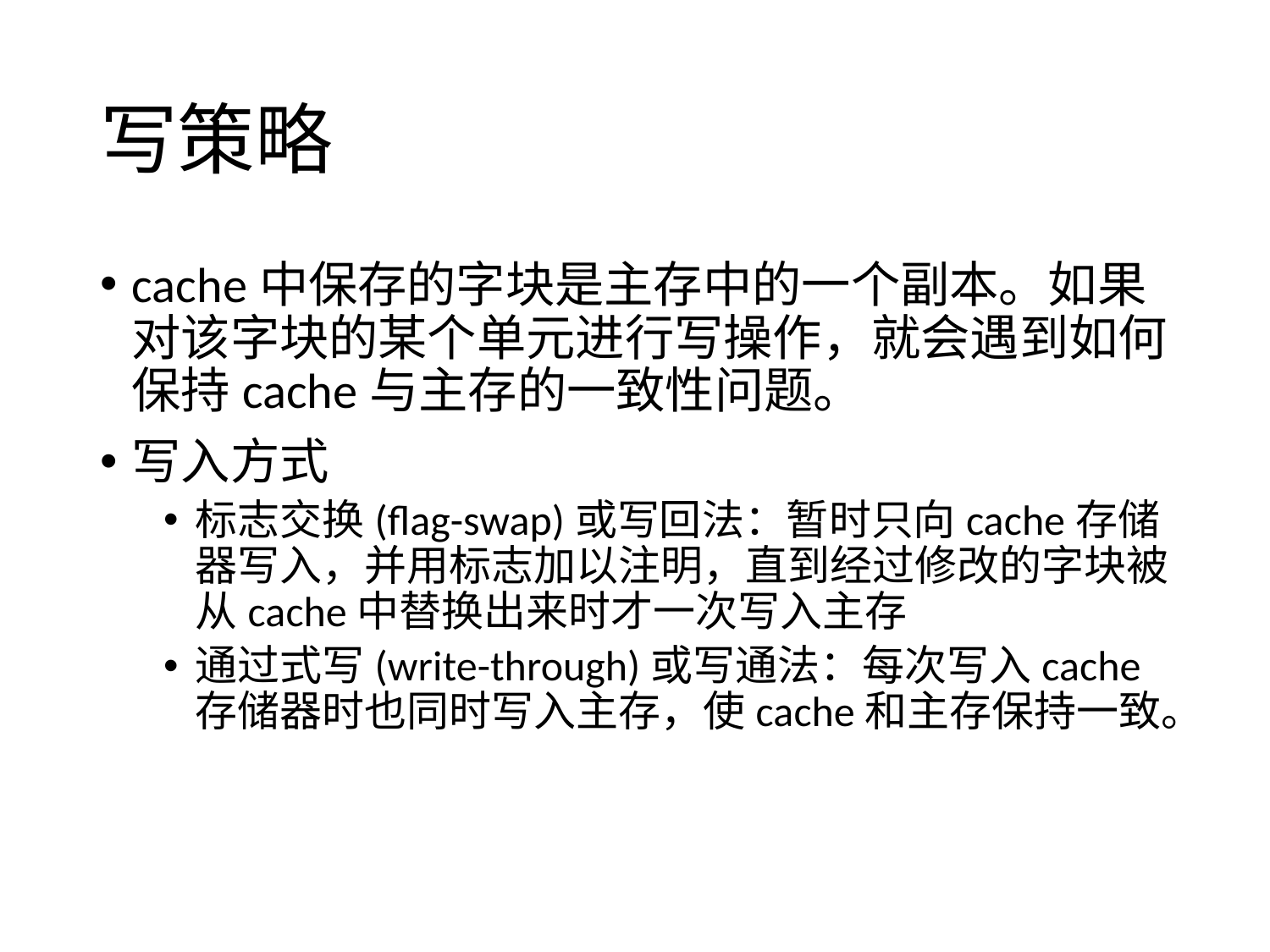

# 写策略
cache中保存的字块是主存中的一个副本。如果对该字块的某个单元进行写操作，就会遇到如何保持cache与主存的一致性问题。
写入方式
标志交换(flag-swap)或写回法：暂时只向cache存储器写入，并用标志加以注明，直到经过修改的字块被从cache中替换出来时才一次写入主存
通过式写(write-through)或写通法：每次写入cache存储器时也同时写入主存，使cache和主存保持一致。